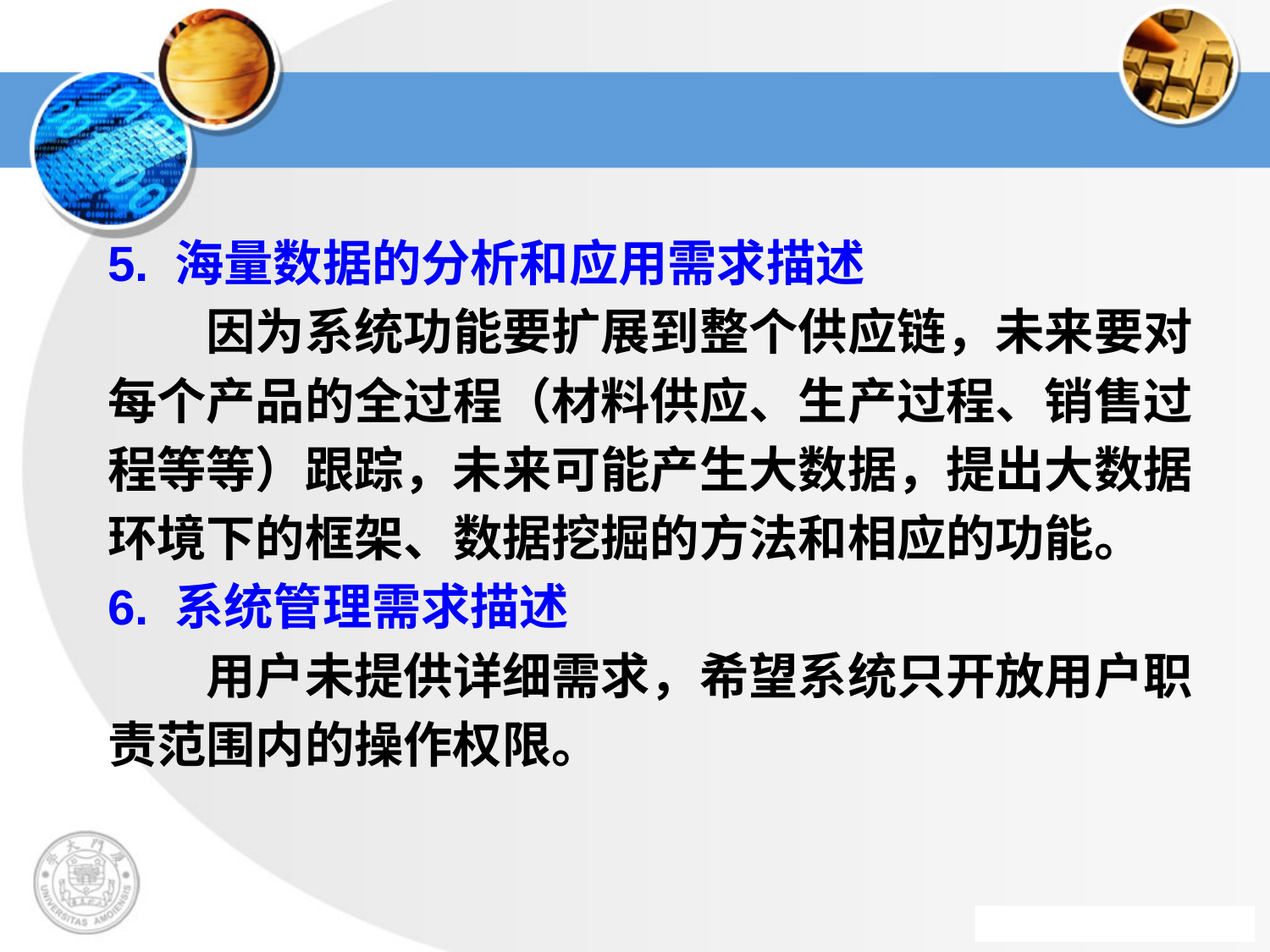

#
5. 海量数据的分析和应用需求描述
　　因为系统功能要扩展到整个供应链，未来要对每个产品的全过程（材料供应、生产过程、销售过程等等）跟踪，未来可能产生大数据，提出大数据环境下的框架、数据挖掘的方法和相应的功能。
6. 系统管理需求描述
　　用户未提供详细需求，希望系统只开放用户职责范围内的操作权限。